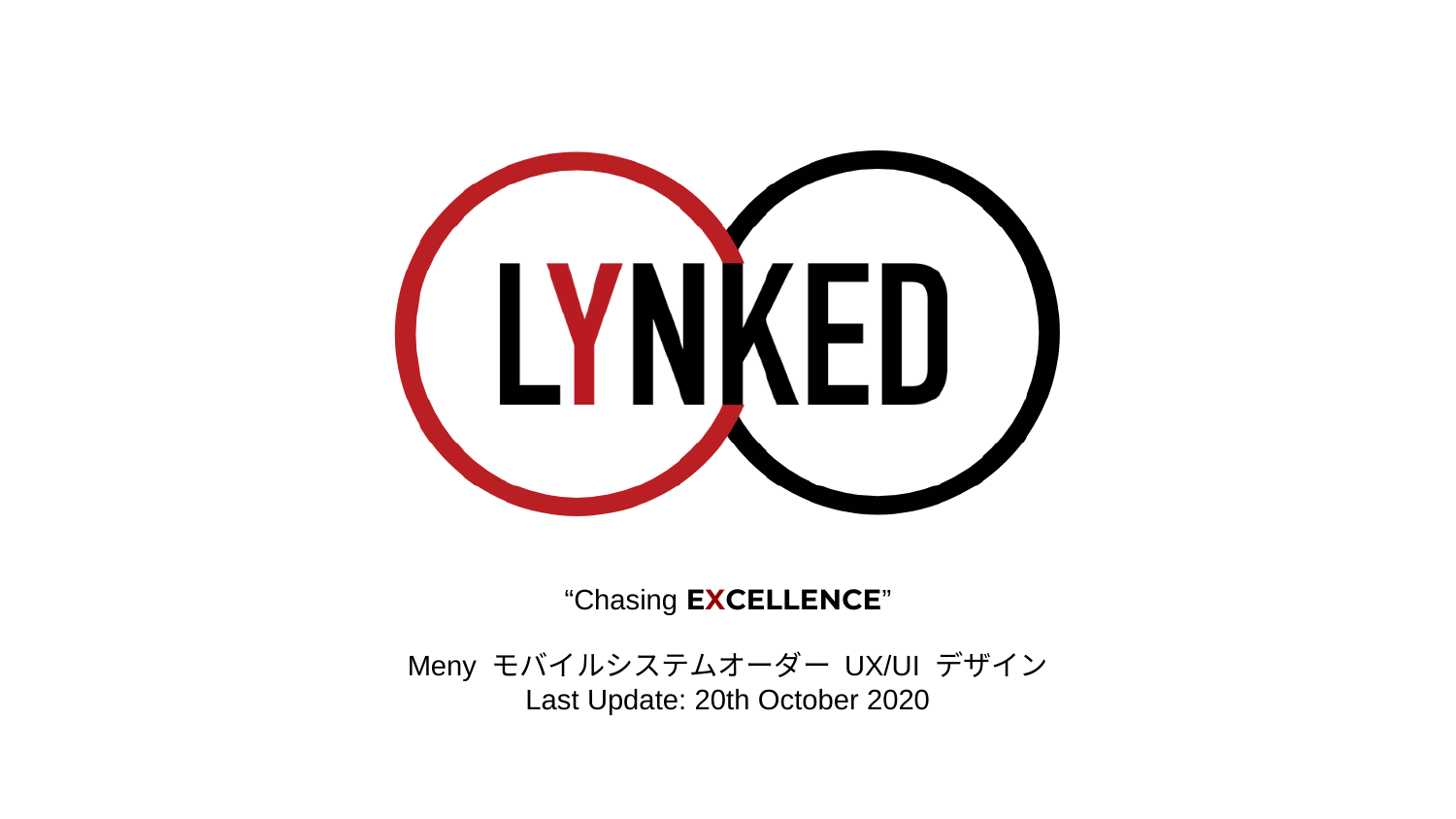

Meny モバイルシステムオーダー UX/UI デザイン
Last Update: 20th October 2020